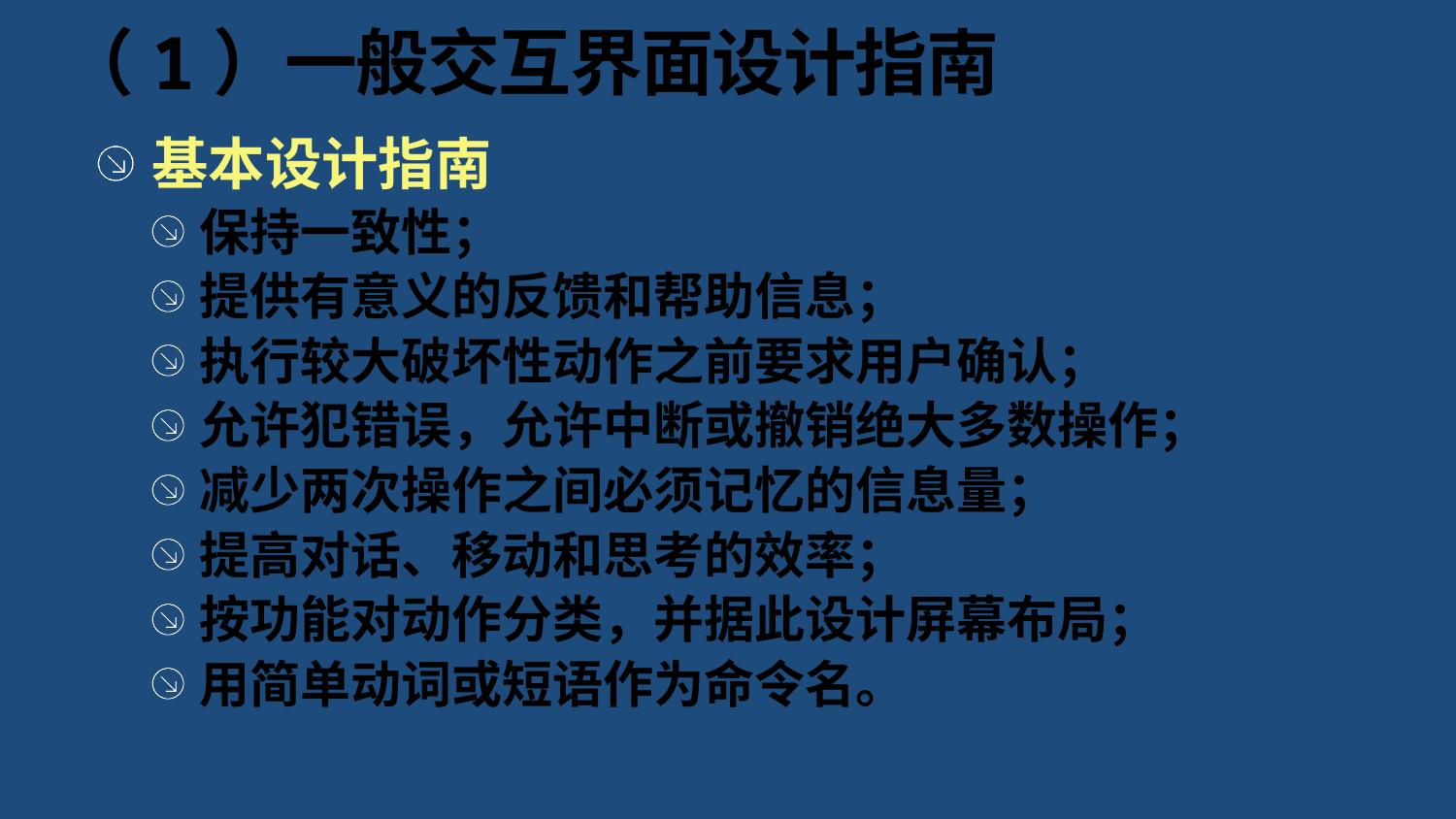

# （1）一般交互界面设计指南
基本设计指南
保持一致性；
提供有意义的反馈和帮助信息；
执行较大破坏性动作之前要求用户确认；
允许犯错误，允许中断或撤销绝大多数操作；
减少两次操作之间必须记忆的信息量；
提高对话、移动和思考的效率；
按功能对动作分类，并据此设计屏幕布局；
用简单动词或短语作为命令名。